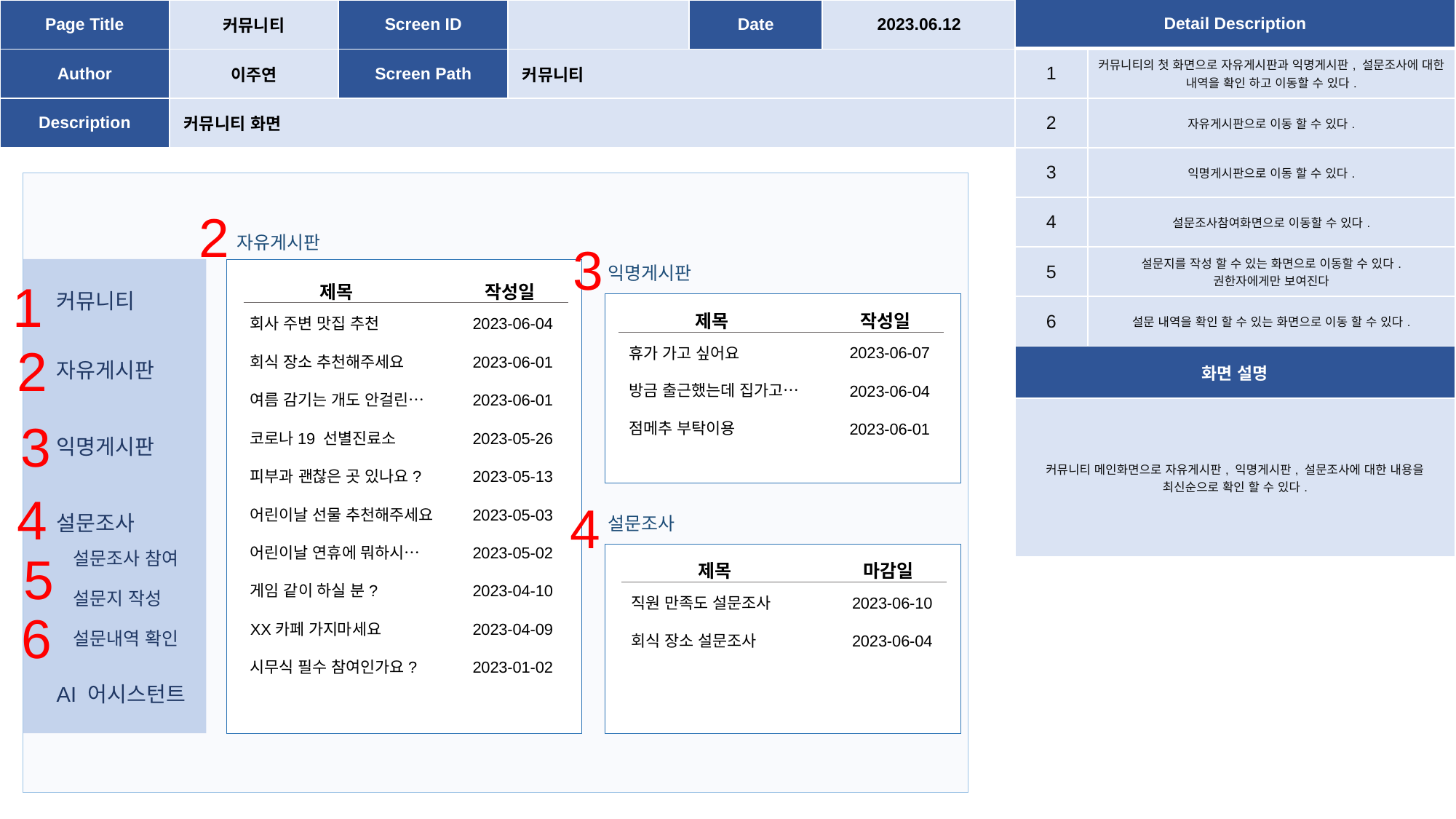

| Page Title | 커뮤니티 | Screen ID |  | Date | 2023.06.12 |
| --- | --- | --- | --- | --- | --- |
| Author | 이주연 | Screen Path | 커뮤니티 |  |  |
| Description | 커뮤니티 화면 |  |  |  |  |
| Detail Description |  |
| --- | --- |
| 1 | 커뮤니티의 첫 화면으로 자유게시판과 익명게시판, 설문조사에 대한 내역을 확인 하고 이동할 수 있다. |
| 2 | 자유게시판으로 이동 할 수 있다. |
| 3 | 익명게시판으로 이동 할 수 있다. |
| 4 | 설문조사참여화면으로 이동할 수 있다. |
| 5 | 설문지를 작성 할 수 있는 화면으로 이동할 수 있다. 권한자에게만 보여진다 |
| 6 | 설문 내역을 확인 할 수 있는 화면으로 이동 할 수 있다. |
| 화면 설명 |  |
| 커뮤니티 메인화면으로 자유게시판, 익명게시판, 설문조사에 대한 내용을 최신순으로 확인 할 수 있다. |  |

2
자유게시판

3
익명게시판

커뮤니티

자유게시판

익명게시판

설문조사

AI 어시스턴트
설문조사 참여

설문지 작성

설문내역 확인
1
| 제목 | 작성일 |
| --- | --- |
|  |  |
|  |  |
| 제목 | 작성일 |
| --- | --- |
|  |  |
|  |  |
회사 주변 맛집 추천

회식 장소 추천해주세요

여름 감기는 개도 안걸린…

코로나19 선별진료소

피부과 괜찮은 곳 있나요?

어린이날 선물 추천해주세요

어린이날 연휴에 뭐하시…

게임 같이 하실 분?

XX카페 가지마세요

시무식 필수 참여인가요?

2023-06-04

2023-06-01

2023-06-01

2023-05-26

2023-05-13

2023-05-03

2023-05-02

2023-04-10

2023-04-09

2023-01-02

2
휴가 가고 싶어요

방금 출근했는데 집가고…

점메추 부탁이용

2023-06-07

2023-06-04

2023-06-01

3
4
4
설문조사

5
| 제목 | 마감일 |
| --- | --- |
|  |  |
|  |  |
직원 만족도 설문조사

회식 장소 설문조사
2023-06-10

2023-06-04

6